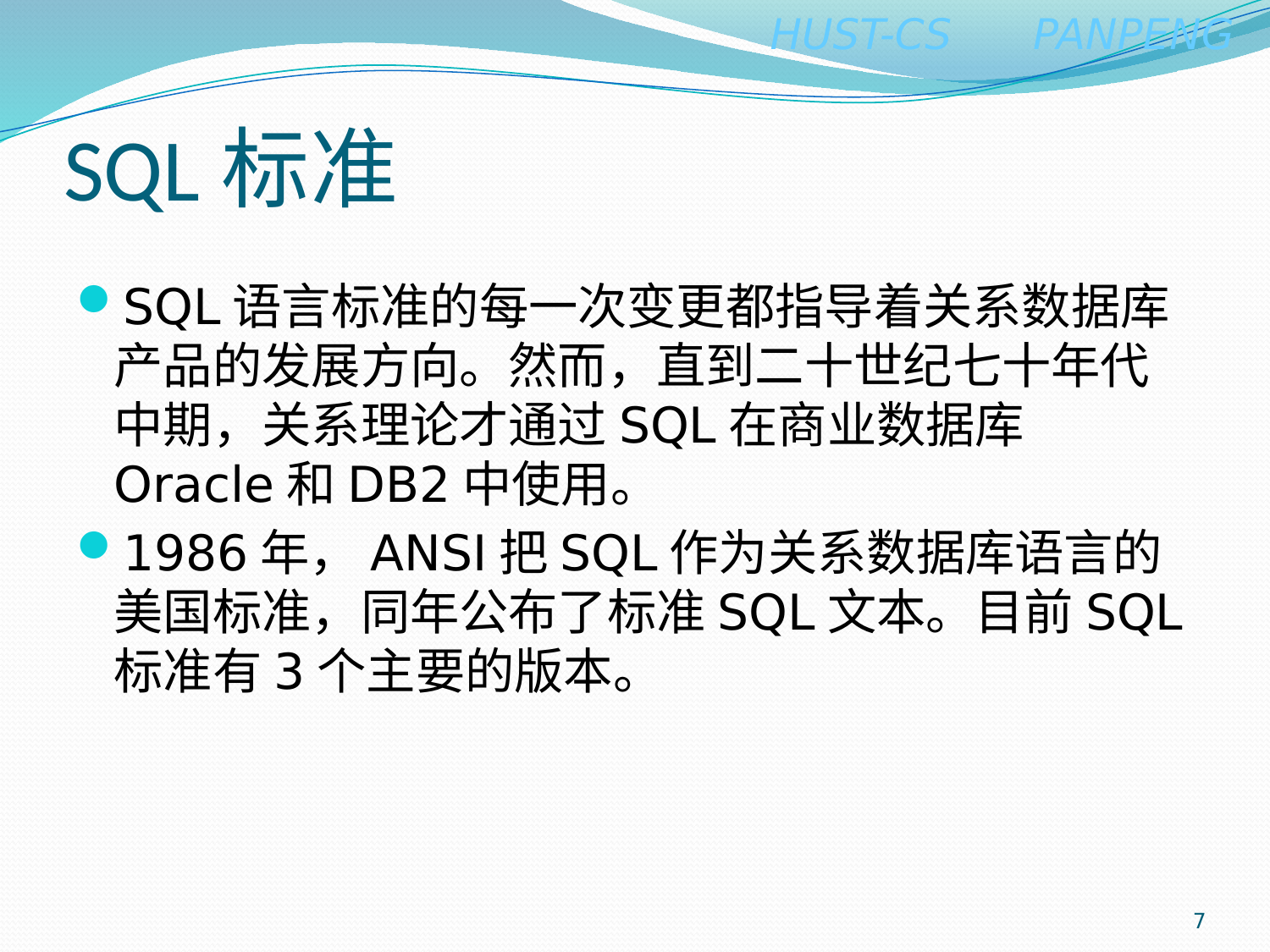

# SQL标准
SQL语言标准的每一次变更都指导着关系数据库产品的发展方向。然而，直到二十世纪七十年代中期，关系理论才通过SQL在商业数据库Oracle和DB2中使用。
1986年，ANSI把SQL作为关系数据库语言的美国标准，同年公布了标准SQL文本。目前SQL标准有3个主要的版本。

7